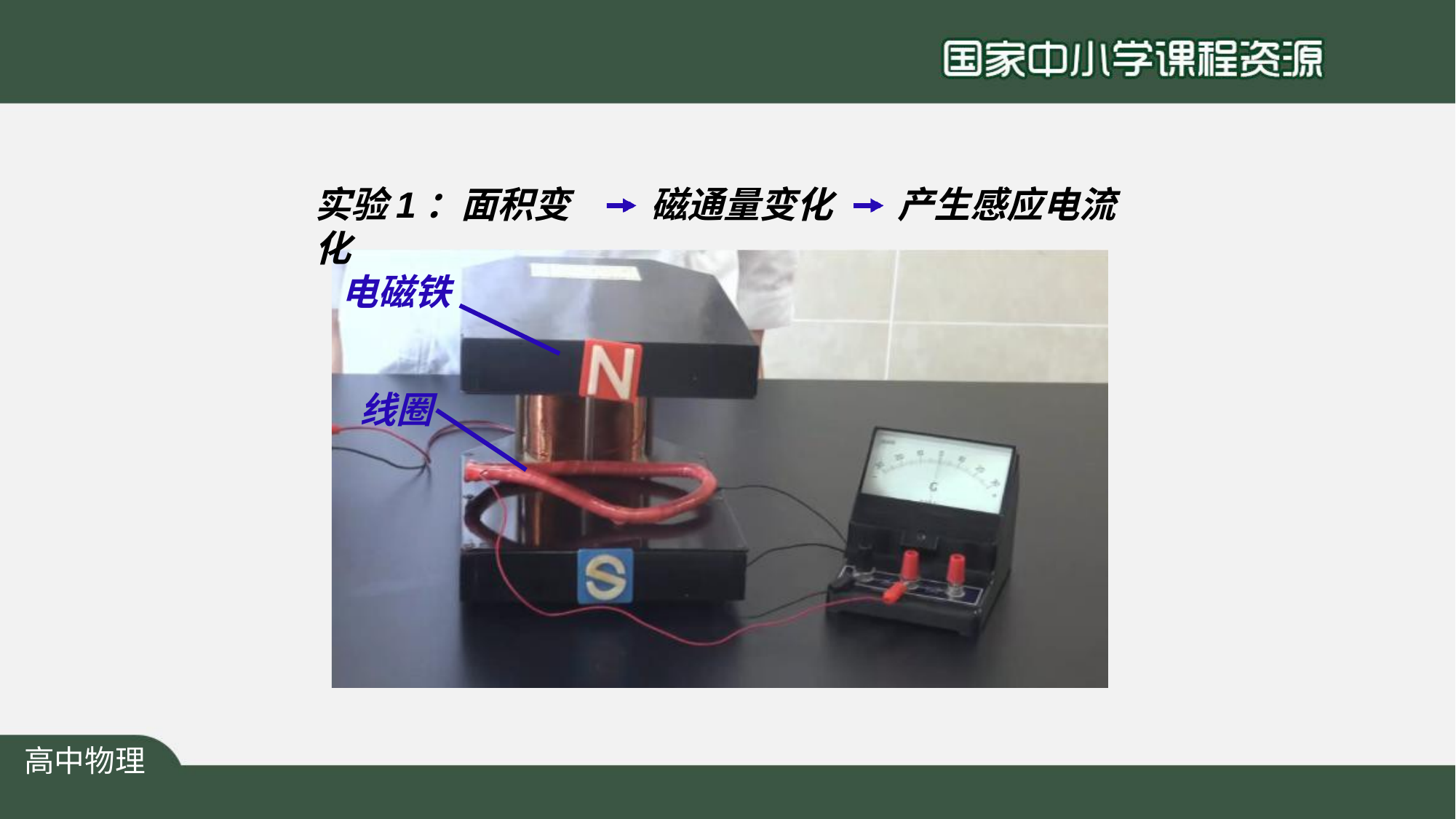

实验1：面积变化
磁通量变化
# 产生感应电流

电磁铁

线圈

高中物理